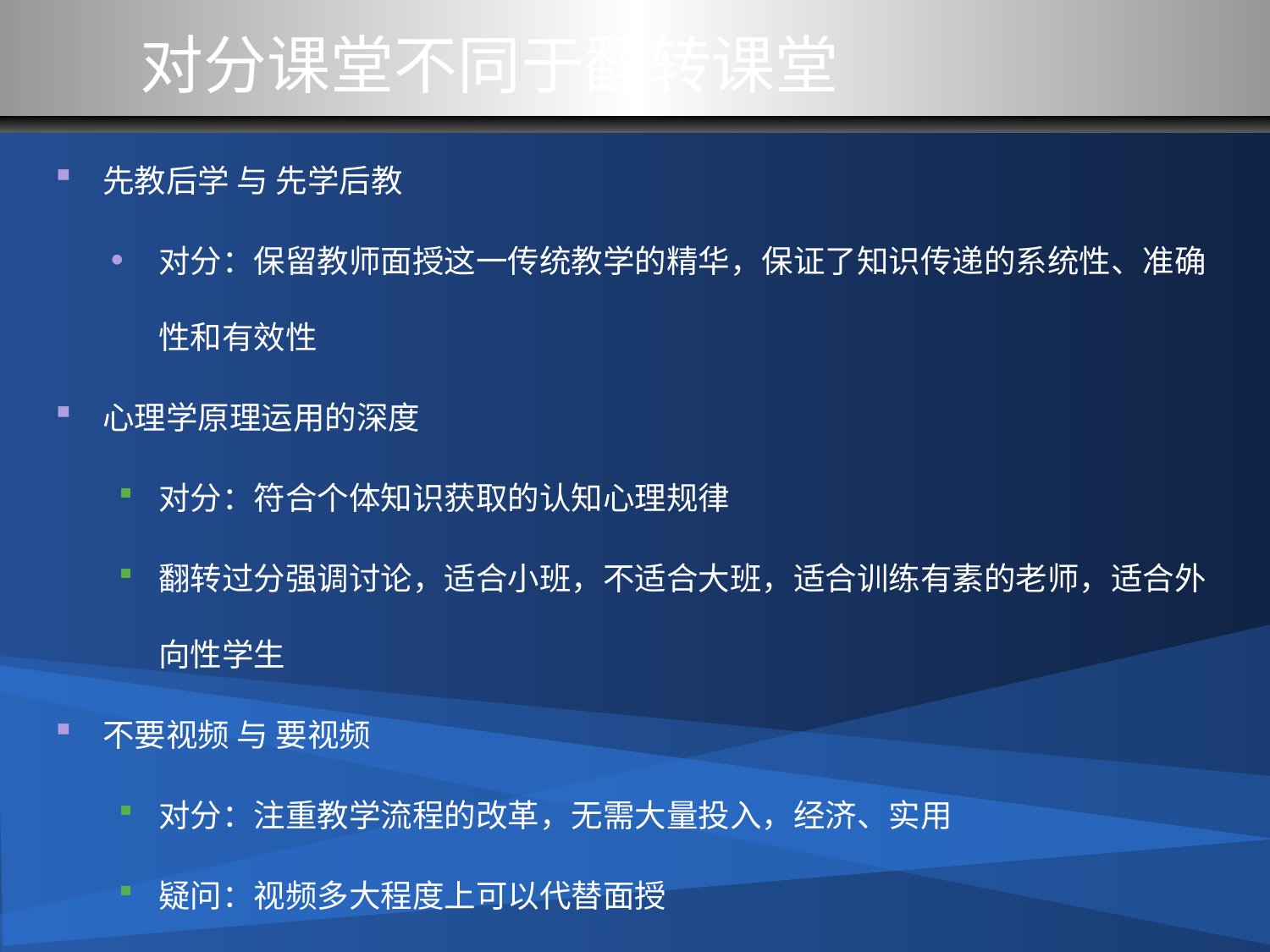

对分课堂不同于翻转课堂
先教后学 与 先学后教
对分：保留教师面授这一传统教学的精华，保证了知识传递的系统性、准确性和有效性
心理学原理运用的深度
对分：符合个体知识获取的认知心理规律
翻转过分强调讨论，适合小班，不适合大班，适合训练有素的老师，适合外向性学生
不要视频 与 要视频
对分：注重教学流程的改革，无需大量投入，经济、实用
疑问：视频多大程度上可以代替面授